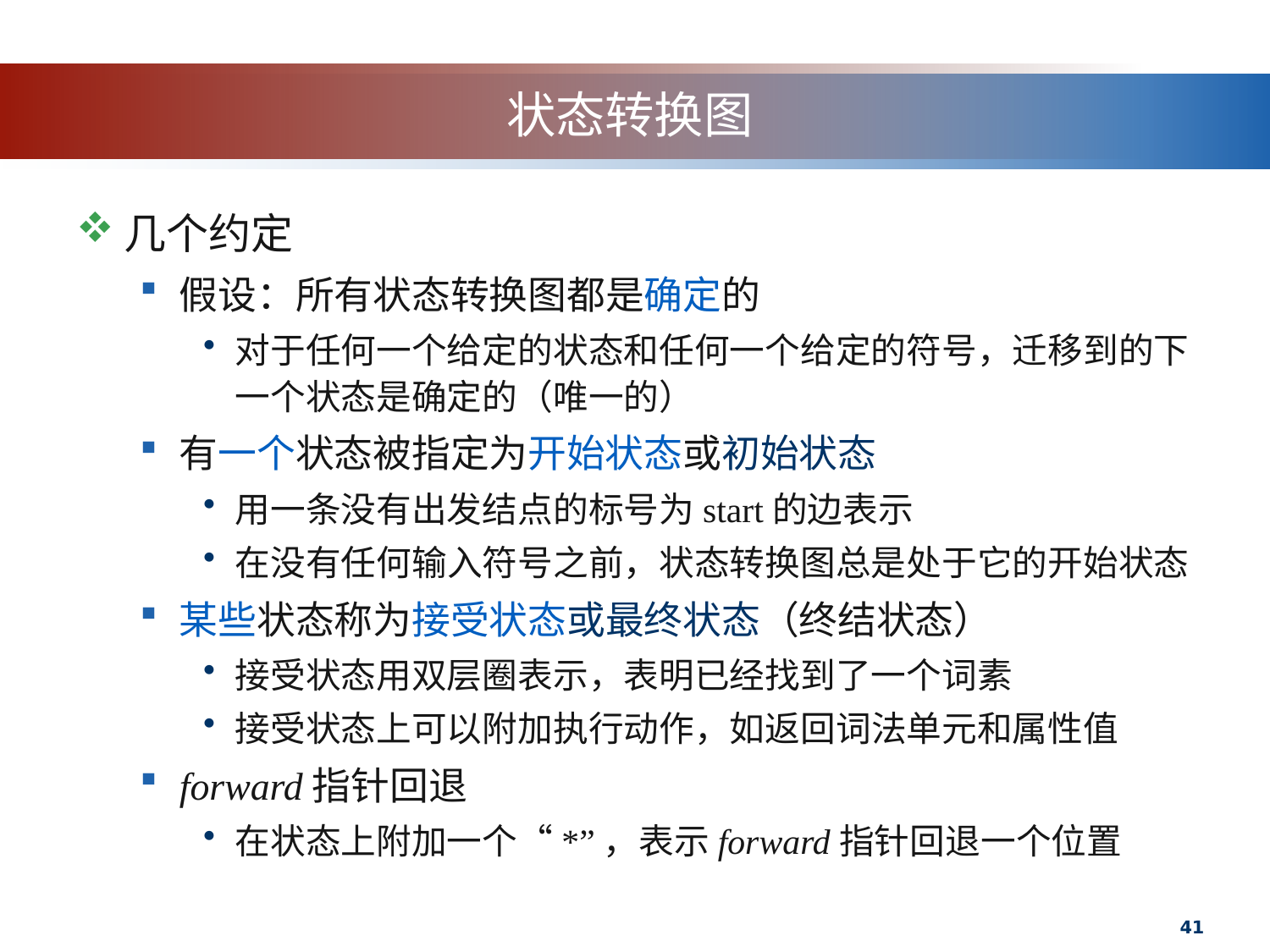

# 状态转换图
几个约定
假设：所有状态转换图都是确定的
对于任何一个给定的状态和任何一个给定的符号，迁移到的下一个状态是确定的（唯一的）
有一个状态被指定为开始状态或初始状态
用一条没有出发结点的标号为start的边表示
在没有任何输入符号之前，状态转换图总是处于它的开始状态
某些状态称为接受状态或最终状态（终结状态）
接受状态用双层圈表示，表明已经找到了一个词素
接受状态上可以附加执行动作，如返回词法单元和属性值
forward指针回退
在状态上附加一个“*”，表示forward指针回退一个位置
41